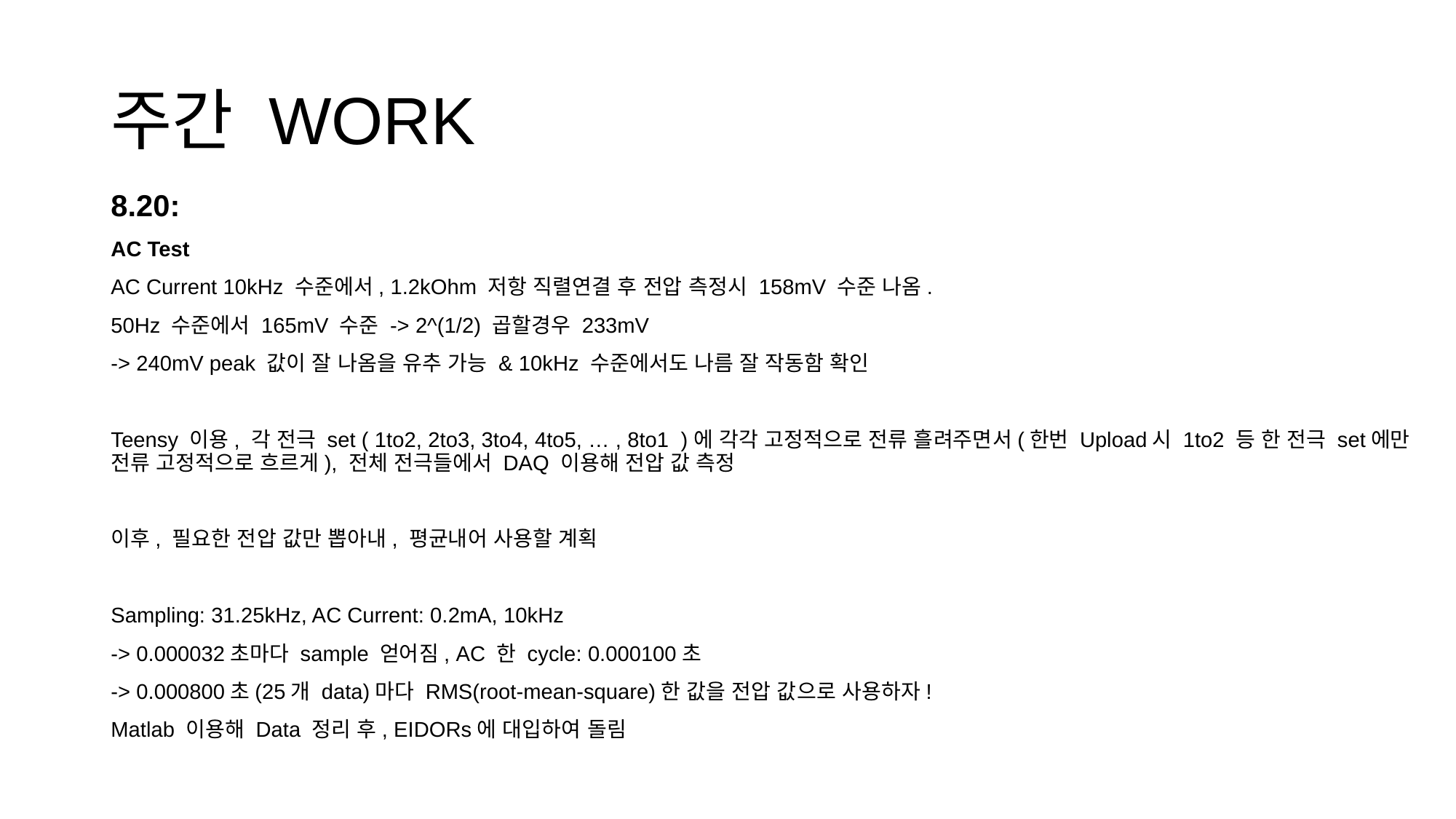

# 주간 WORK
8.20:
AC Test
AC Current 10kHz 수준에서, 1.2kOhm 저항 직렬연결 후 전압 측정시 158mV 수준 나옴.
50Hz 수준에서 165mV 수준 -> 2^(1/2) 곱할경우 233mV
-> 240mV peak 값이 잘 나옴을 유추 가능 & 10kHz 수준에서도 나름 잘 작동함 확인

Teensy 이용, 각 전극 set ( 1to2, 2to3, 3to4, 4to5, … , 8to1  )에 각각 고정적으로 전류 흘려주면서(한번 Upload시 1to2 등 한 전극 set에만 전류 고정적으로 흐르게), 전체 전극들에서 DAQ 이용해 전압 값 측정

이후, 필요한 전압 값만 뽑아내, 평균내어 사용할 계획

Sampling: 31.25kHz, AC Current: 0.2mA, 10kHz
-> 0.000032초마다 sample 얻어짐, AC 한 cycle: 0.000100초
-> 0.000800초(25개 data)마다 RMS(root-mean-square)한 값을 전압 값으로 사용하자!
Matlab 이용해 Data 정리 후, EIDORs에 대입하여 돌림